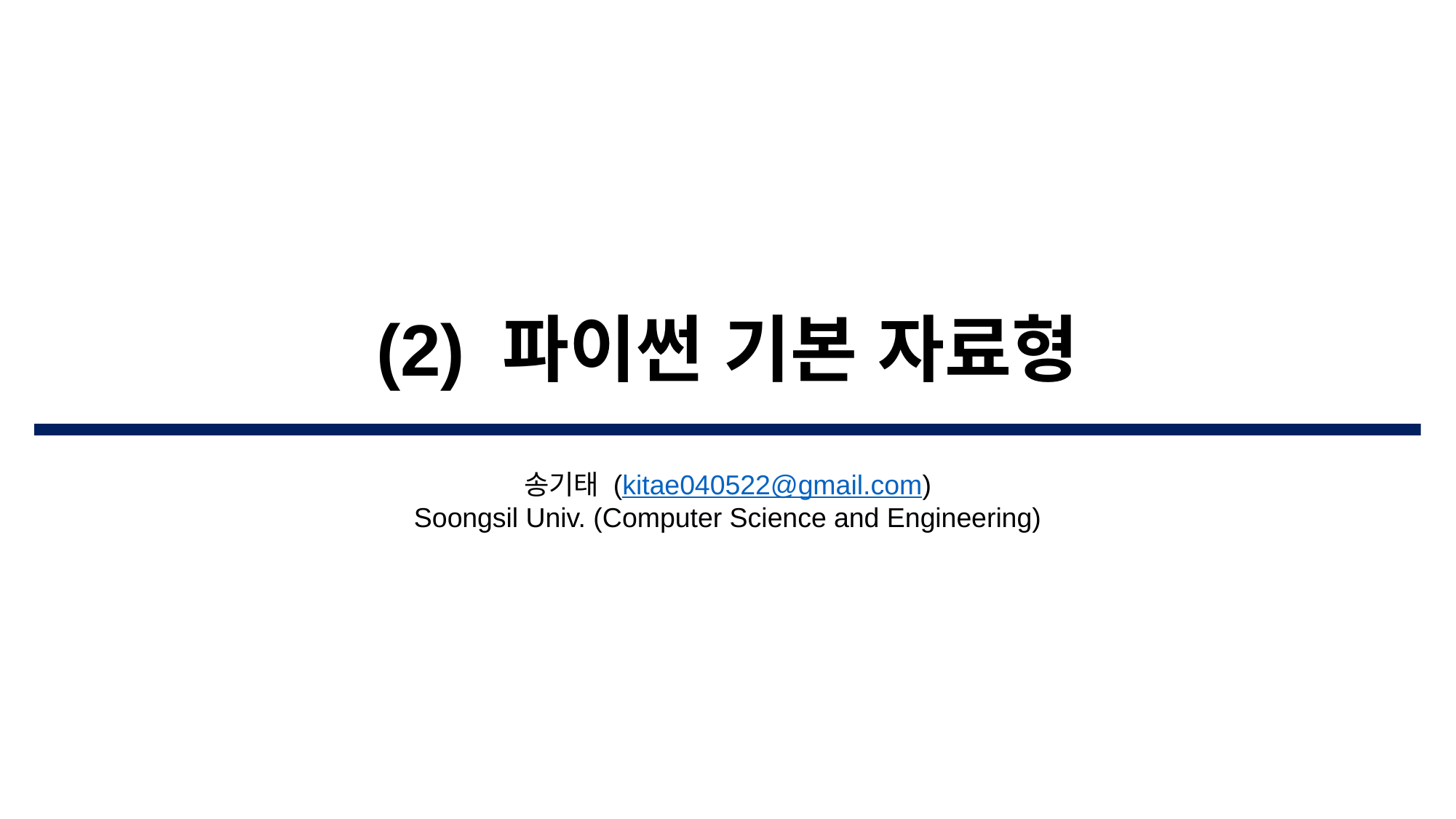

# (2) 파이썬 기본 자료형

송기태 (kitae040522@gmail.com)
Soongsil Univ. (Computer Science and Engineering)​